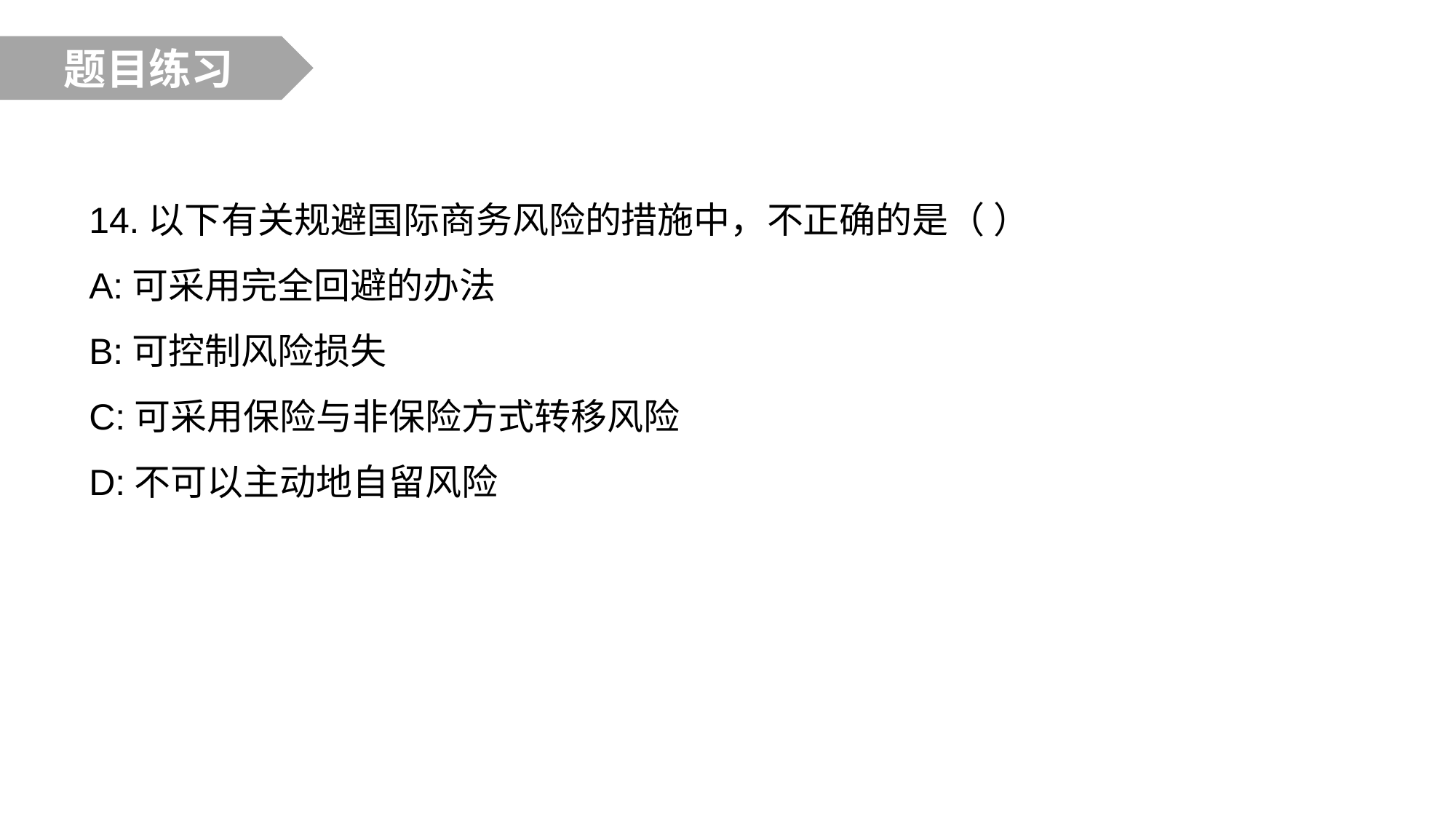

题目练习
14.以下有关规避国际商务风险的措施中，不正确的是（ ）
A:可采用完全回避的办法
B:可控制风险损失
C:可采用保险与非保险方式转移风险
D:不可以主动地自留风险